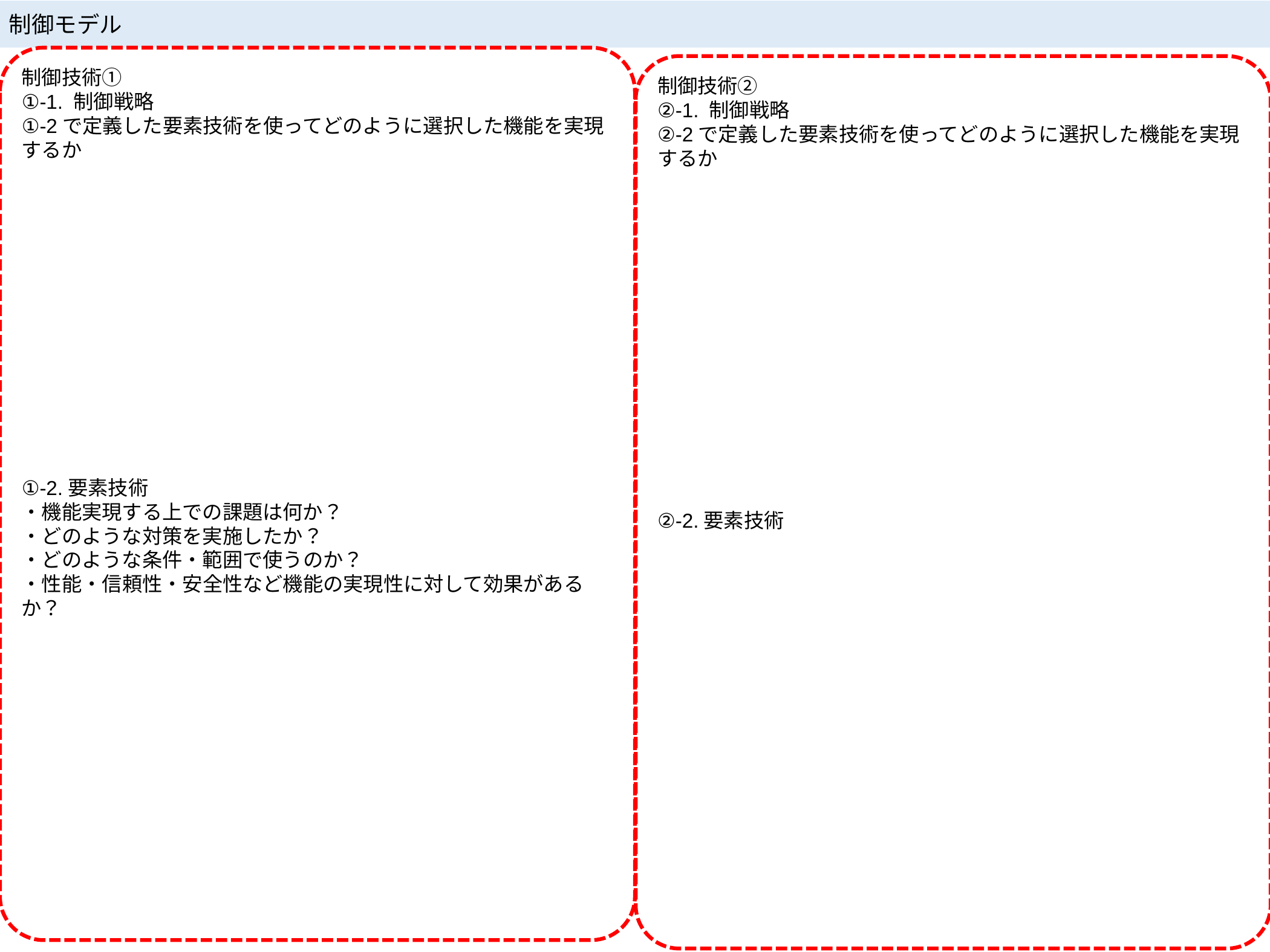

制御モデル
制御技術①
①-1. 制御戦略
①-2で定義した要素技術を使ってどのように選択した機能を実現するか

①-2.要素技術
・機能実現する上での課題は何か？
・どのような対策を実施したか？
・どのような条件・範囲で使うのか？
・性能・信頼性・安全性など機能の実現性に対して効果があるか？
制御技術②
②-1. 制御戦略
②-2で定義した要素技術を使ってどのように選択した機能を実現するか

②-2.要素技術